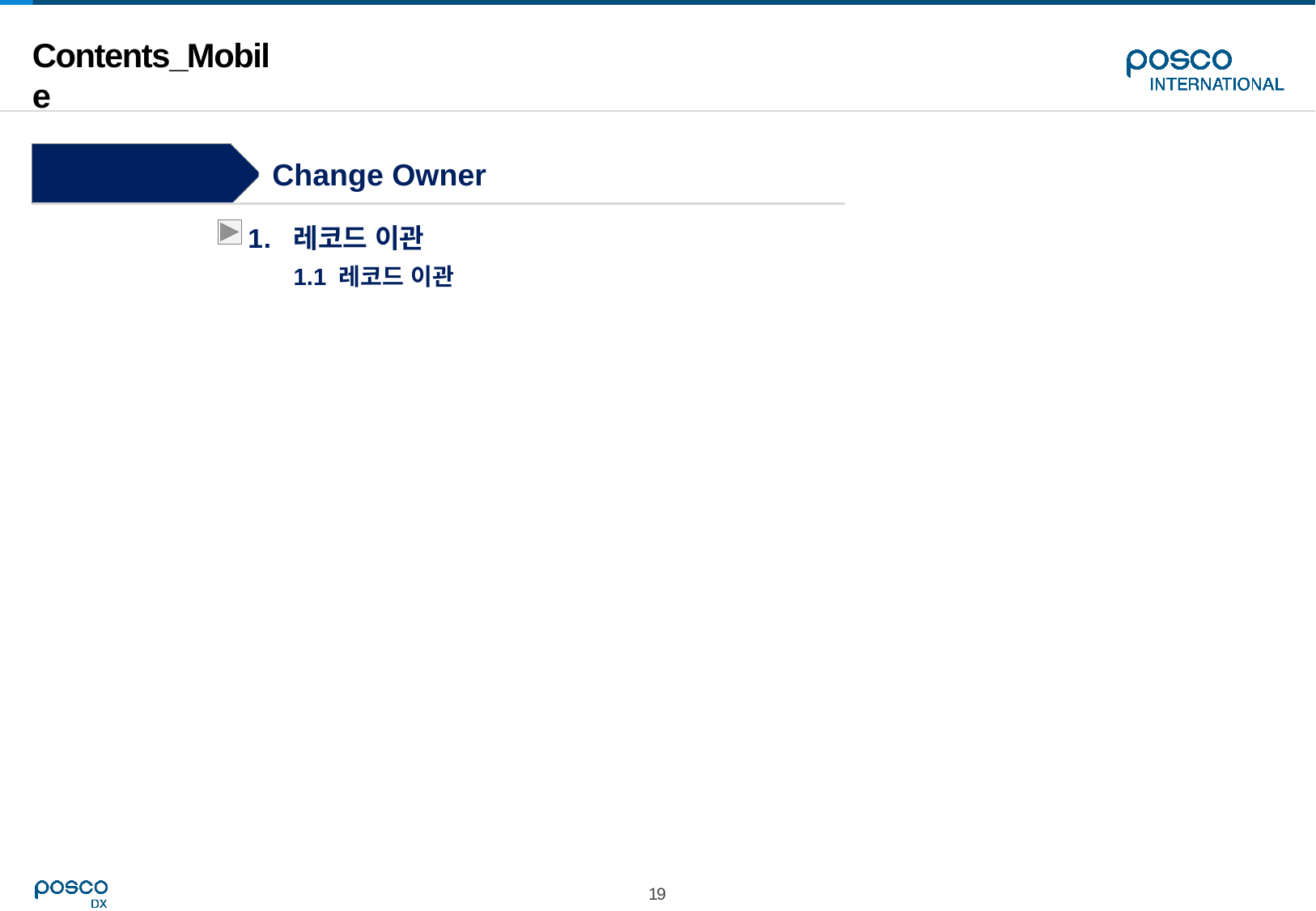

# Contents_Mobile
Step 5
Change Owner
레코드 이관
1.1 레코드 이관